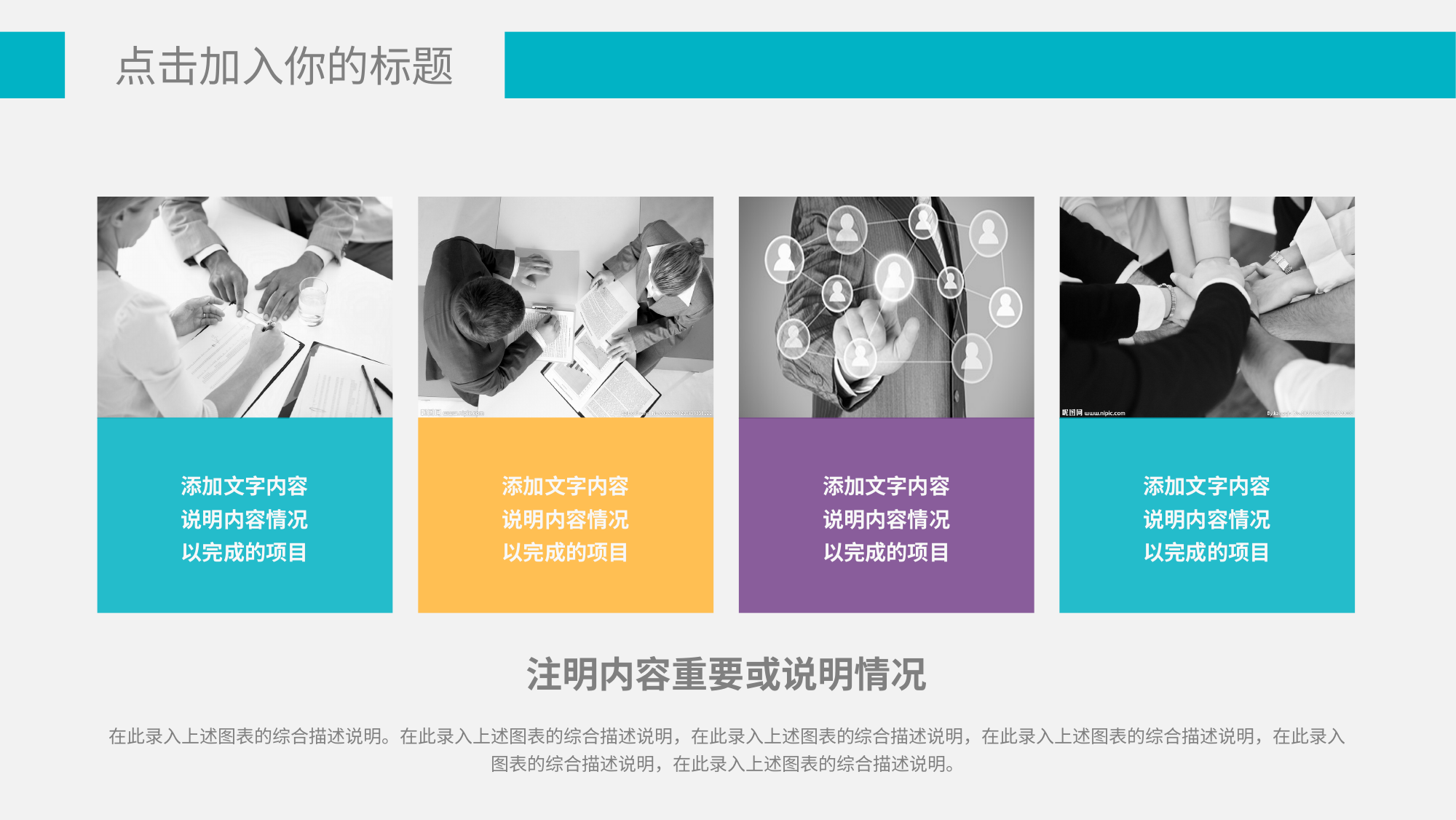

点击加入你的标题

添加文字内容
说明内容情况
以完成的项目
添加文字内容
说明内容情况
以完成的项目
添加文字内容
说明内容情况
以完成的项目
添加文字内容
说明内容情况
以完成的项目
注明内容重要或说明情况
在此录入上述图表的综合描述说明。在此录入上述图表的综合描述说明，在此录入上述图表的综合描述说明，在此录入上述图表的综合描述说明，在此录入图表的综合描述说明，在此录入上述图表的综合描述说明。